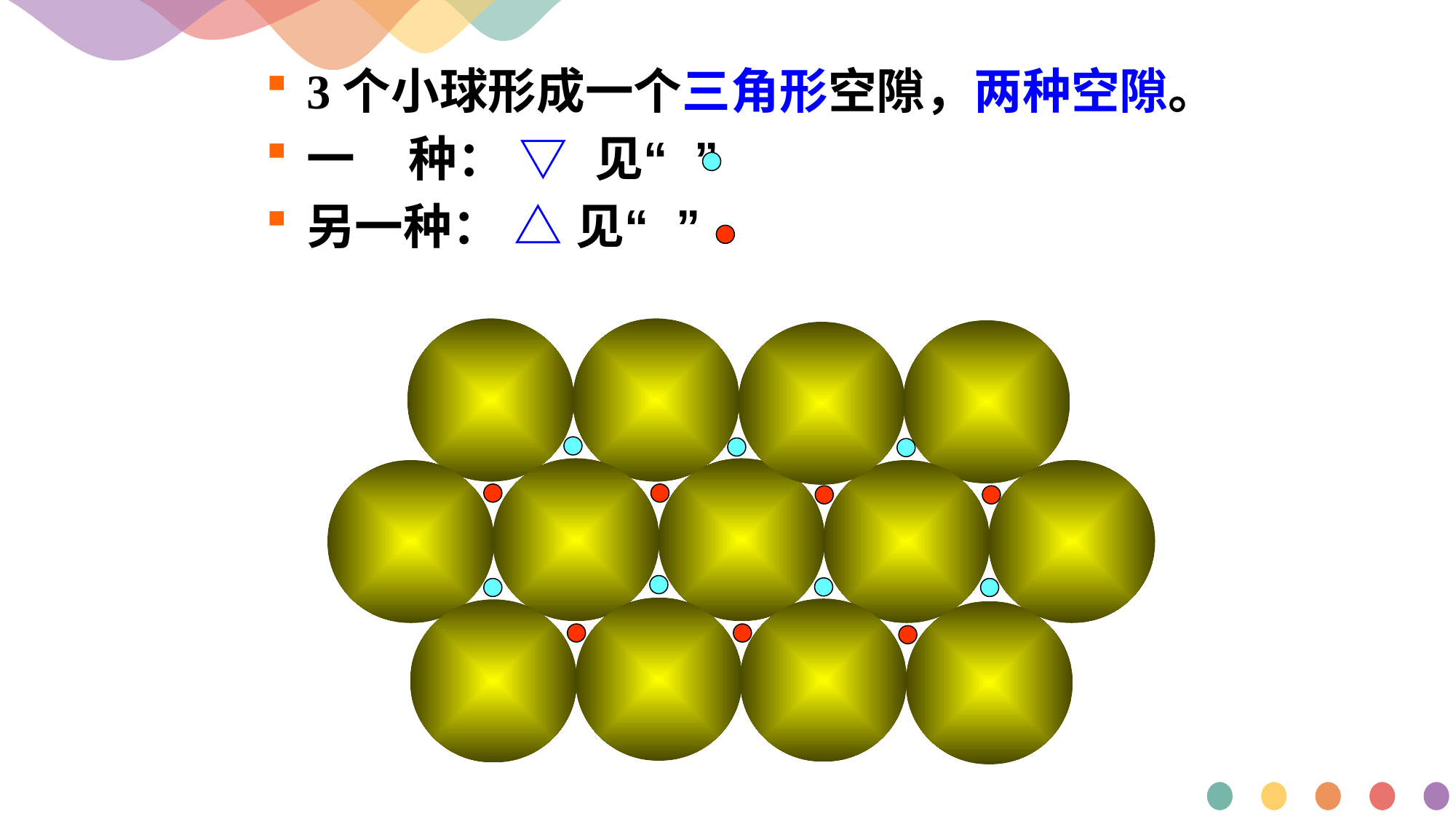

3个小球形成一个三角形空隙，两种空隙。
一    种： ▽  见“  ”
另一种： △ 见“  ”